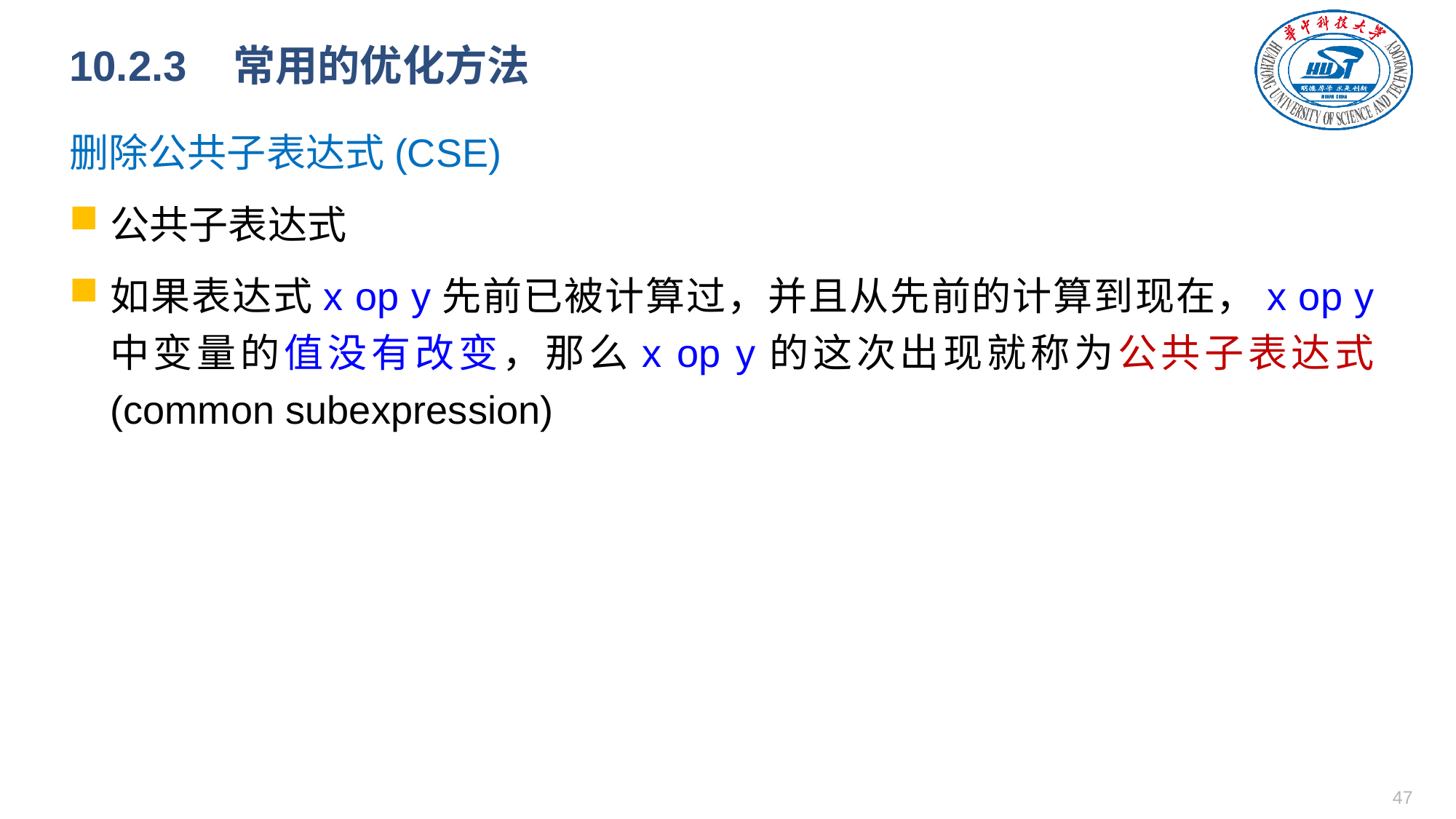

# 10.2.3   常用的优化方法
删除公共子表达式(CSE)
公共子表达式
如果表达式x op y先前已被计算过，并且从先前的计算到现在，x op y中变量的值没有改变，那么x op y的这次出现就称为公共子表达式(common subexpression)

47